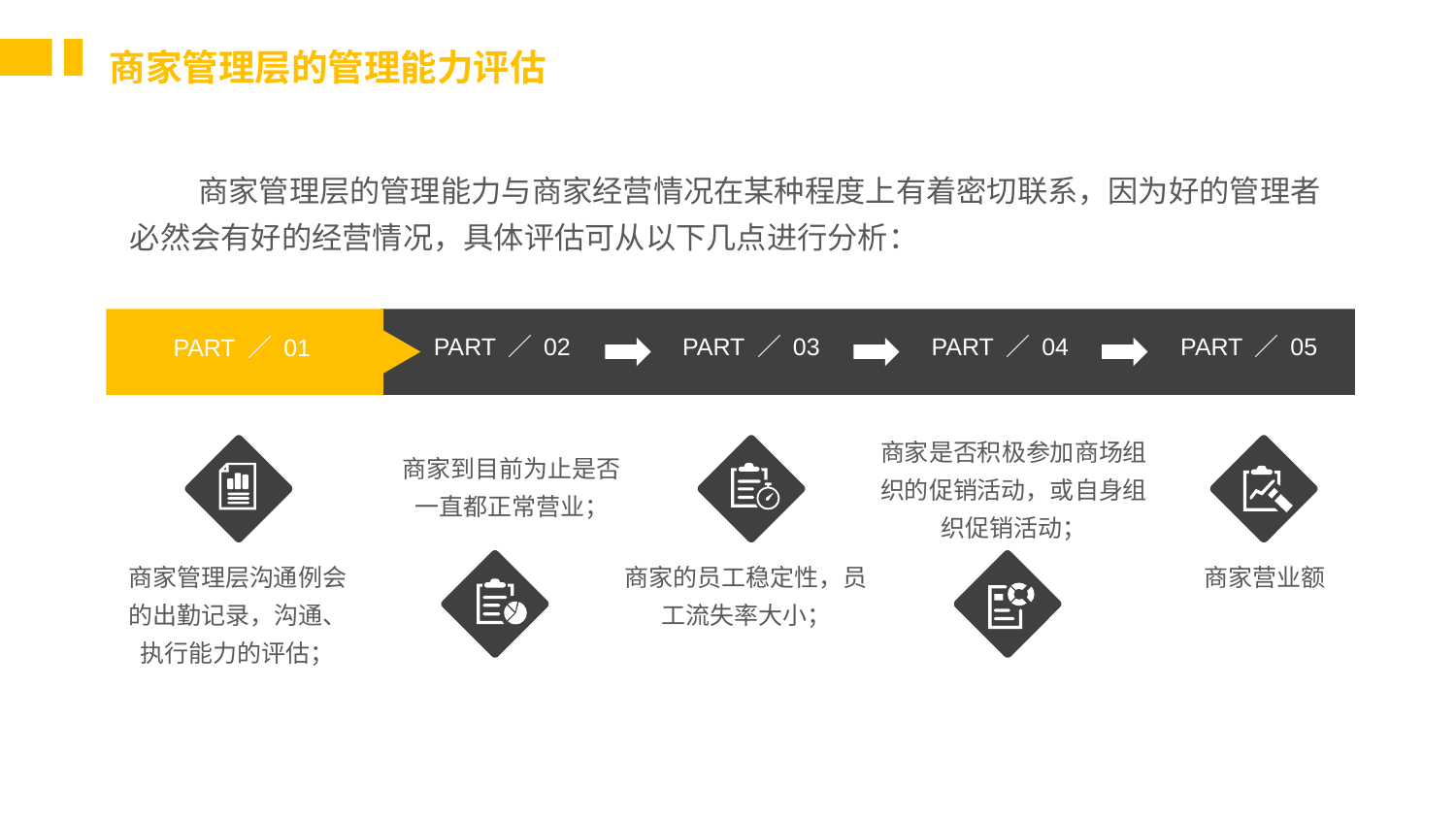

商家管理层的管理能力评估
         商家管理层的管理能力与商家经营情况在某种程度上有着密切联系，因为好的管理者必然会有好的经营情况，具体评估可从以下几点进行分析：

PART ／ 02
PART ／ 03
PART ／ 04
PART ／ 05
PART ／ 01

商家是否积极参加商场组织的促销活动，或自身组织促销活动；
商家到目前为止是否一直都正常营业；

商家管理层沟通例会的出勤记录，沟通、执行能力的评估；
商家的员工稳定性，员工流失率大小；
商家营业额